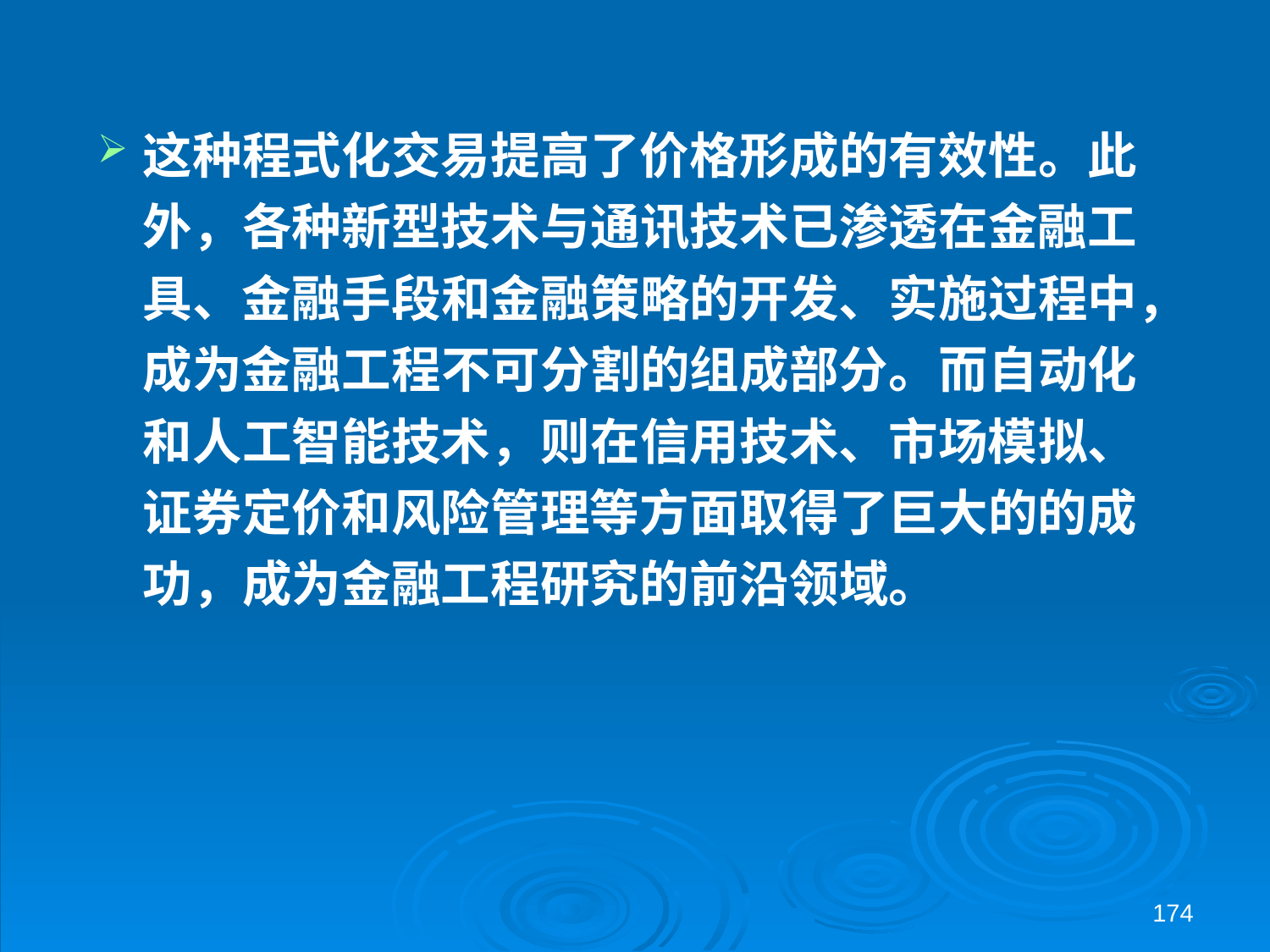

这种程式化交易提高了价格形成的有效性。此外，各种新型技术与通讯技术已渗透在金融工具、金融手段和金融策略的开发、实施过程中，成为金融工程不可分割的组成部分。而自动化和人工智能技术，则在信用技术、市场模拟、证券定价和风险管理等方面取得了巨大的的成功，成为金融工程研究的前沿领域。
174